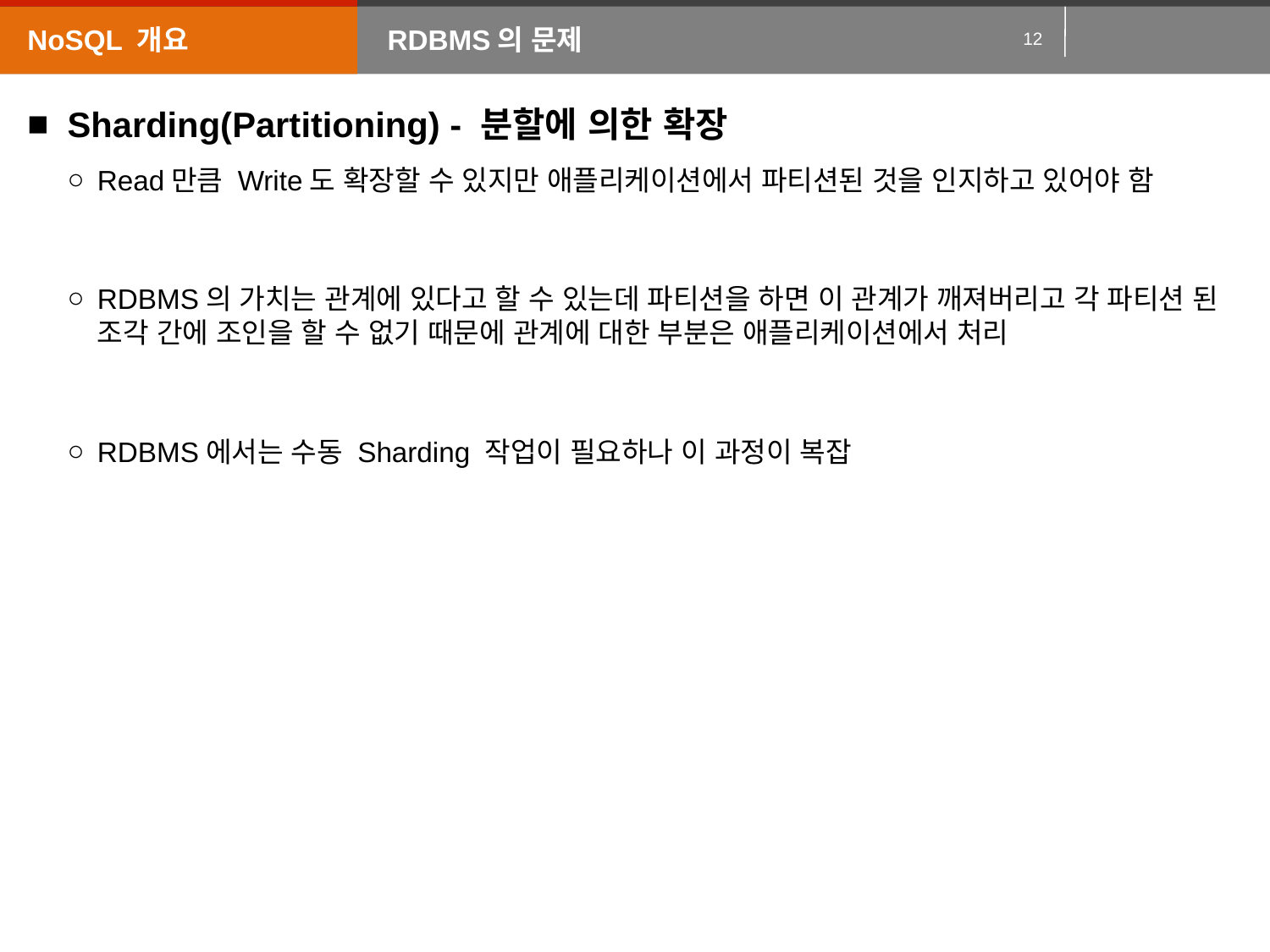

NoSQL 개요
RDBMS의 문제
Sharding(Partitioning) - 분할에 의한 확장
Read만큼 Write도 확장할 수 있지만 애플리케이션에서 파티션된 것을 인지하고 있어야 함

RDBMS의 가치는 관계에 있다고 할 수 있는데 파티션을 하면 이 관계가 깨져버리고 각 파티션 된 조각 간에 조인을 할 수 없기 때문에 관계에 대한 부분은 애플리케이션에서 처리

RDBMS에서는 수동 Sharding 작업이 필요하나 이 과정이 복잡